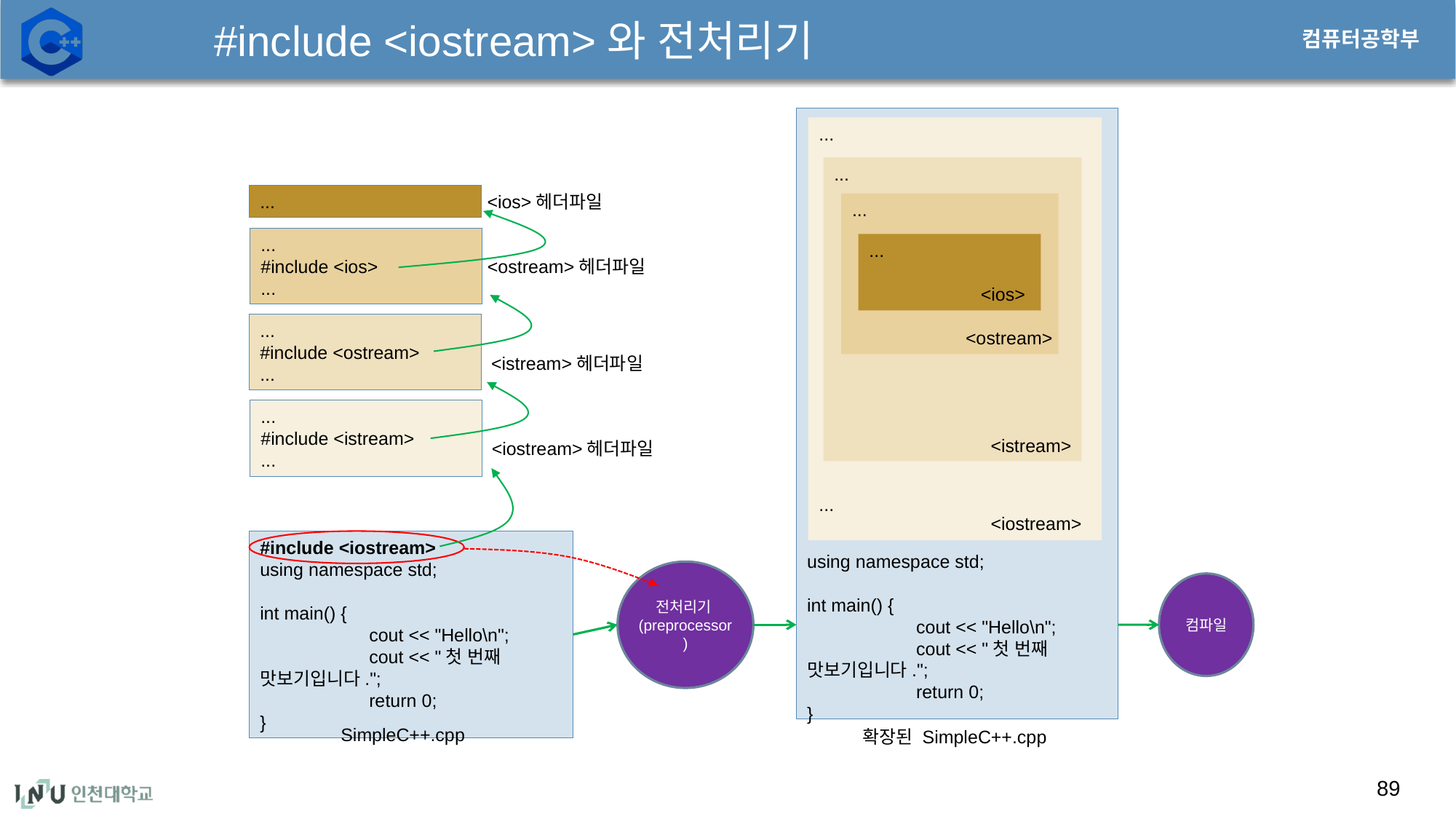

# #include <iostream>와 전처리기

using namespace std;

int main() {
	cout << "Hello\n";
	cout << "첫 번째 맛보기입니다.";
	return 0;
}
...

...
89
...

...
<ios>헤더파일
...

...
#include <ios>
...
...

<ostream>헤더파일
<ios>

...
#include <ostream>
...
<ostream>
<istream>헤더파일

...
#include <istream>
...
<istream>
<iostream>헤더파일

<iostream>
#include <iostream>
using namespace std;

int main() {
	cout << "Hello\n";
	cout << "첫 번째 맛보기입니다.";
	return 0;
}

전처리기(preprocessor)
컴파일
SimpleC++.cpp
확장된 SimpleC++.cpp